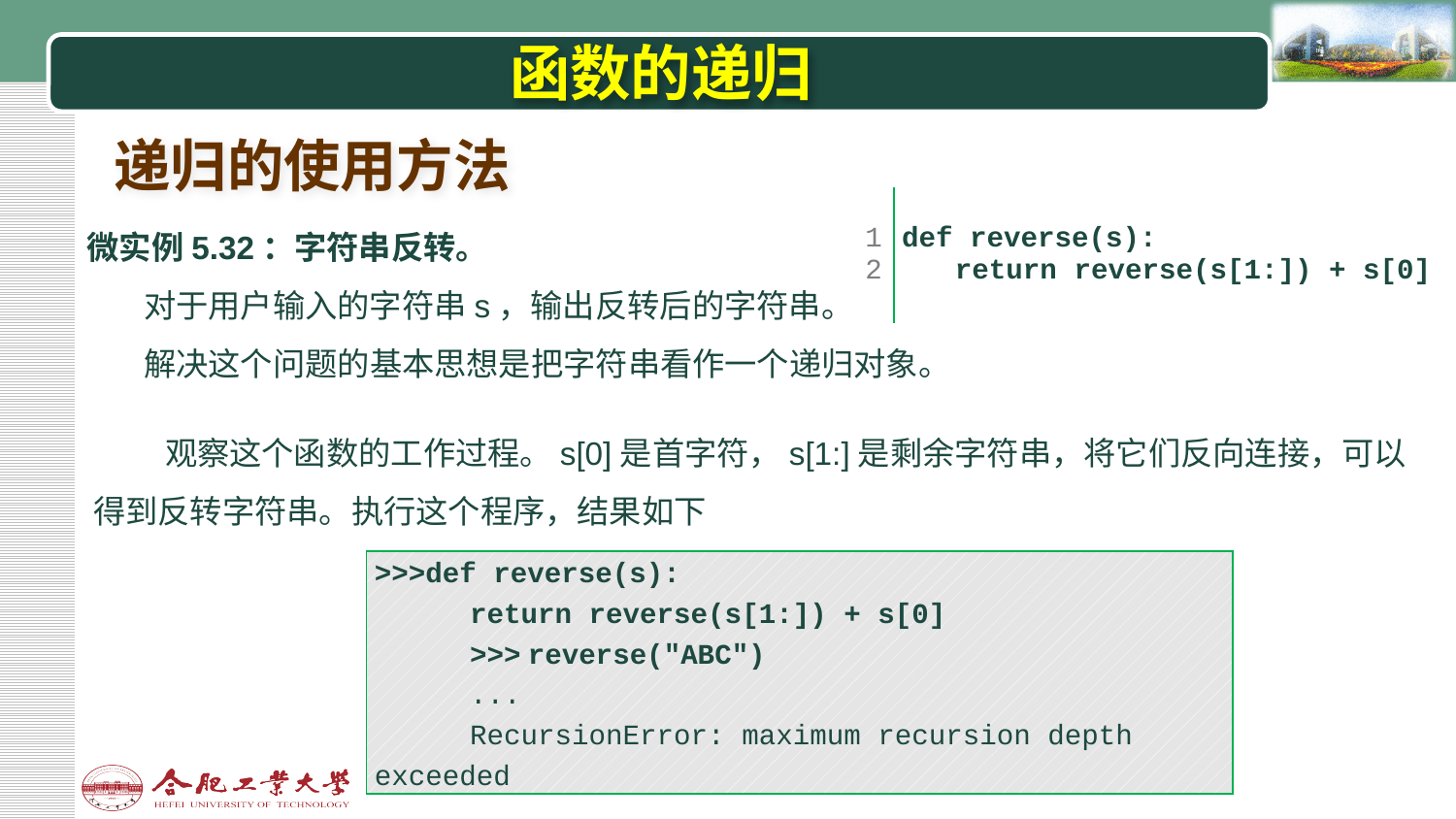

# 函数的递归
递归的使用方法
|  |  |
| --- | --- |
| 1 2 | def reverse(s): return reverse(s[1:]) + s[0] |
|  |  |
微实例5.32：字符串反转。
对于用户输入的字符串s，输出反转后的字符串。
解决这个问题的基本思想是把字符串看作一个递归对象。
观察这个函数的工作过程。s[0]是首字符，s[1:]是剩余字符串，将它们反向连接，可以得到反转字符串。执行这个程序，结果如下
| >>>def reverse(s): return reverse(s[1:]) + s[0] >>> reverse("ABC") ... RecursionError: maximum recursion depth exceeded |
| --- |